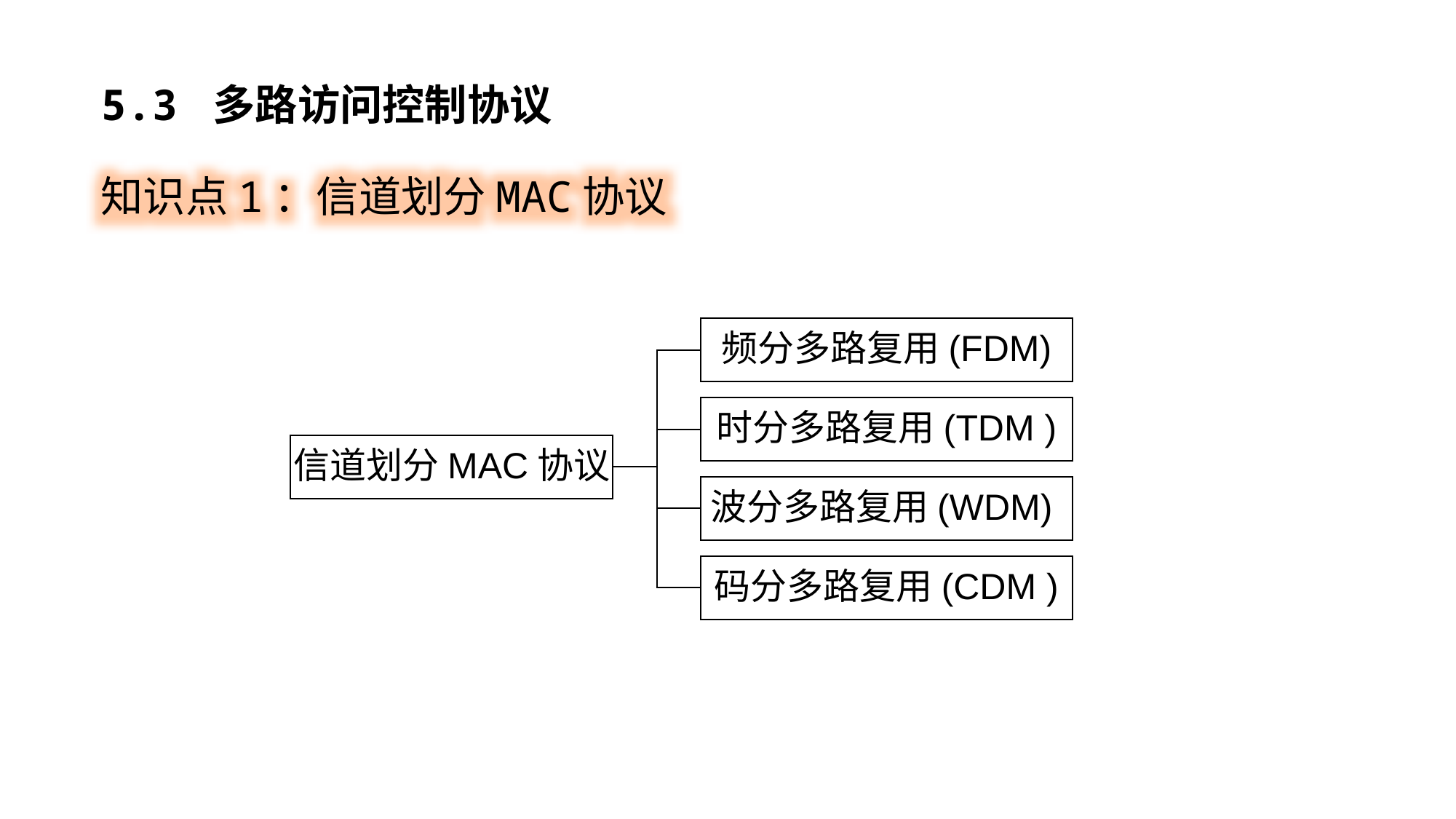

5.3 多路访问控制协议
知识点1：信道划分MAC协议

频分多路复用(FDM)

时分多路复用(TDM )

信道划分MAC协议

波分多路复用(WDM)

码分多路复用(CDM )